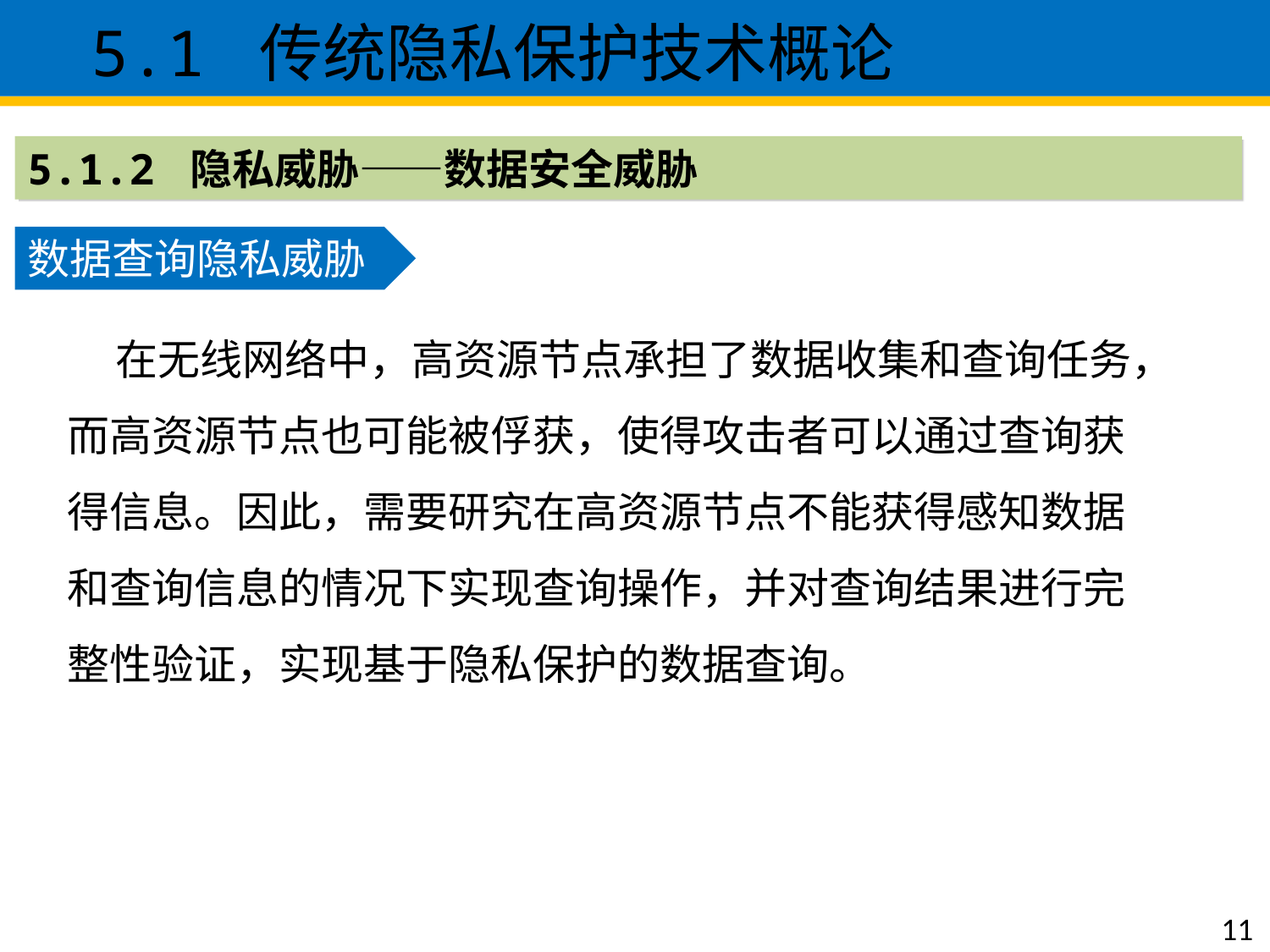

5.1 传统隐私保护技术概论
5.1.2 隐私威胁——数据安全威胁
数据查询隐私威胁

    在无线网络中，高资源节点承担了数据收集和查询任务，而高资源节点也可能被俘获，使得攻击者可以通过查询获得信息。因此，需要研究在高资源节点不能获得感知数据和查询信息的情况下实现查询操作，并对查询结果进行完整性验证，实现基于隐私保护的数据查询。
发布
11